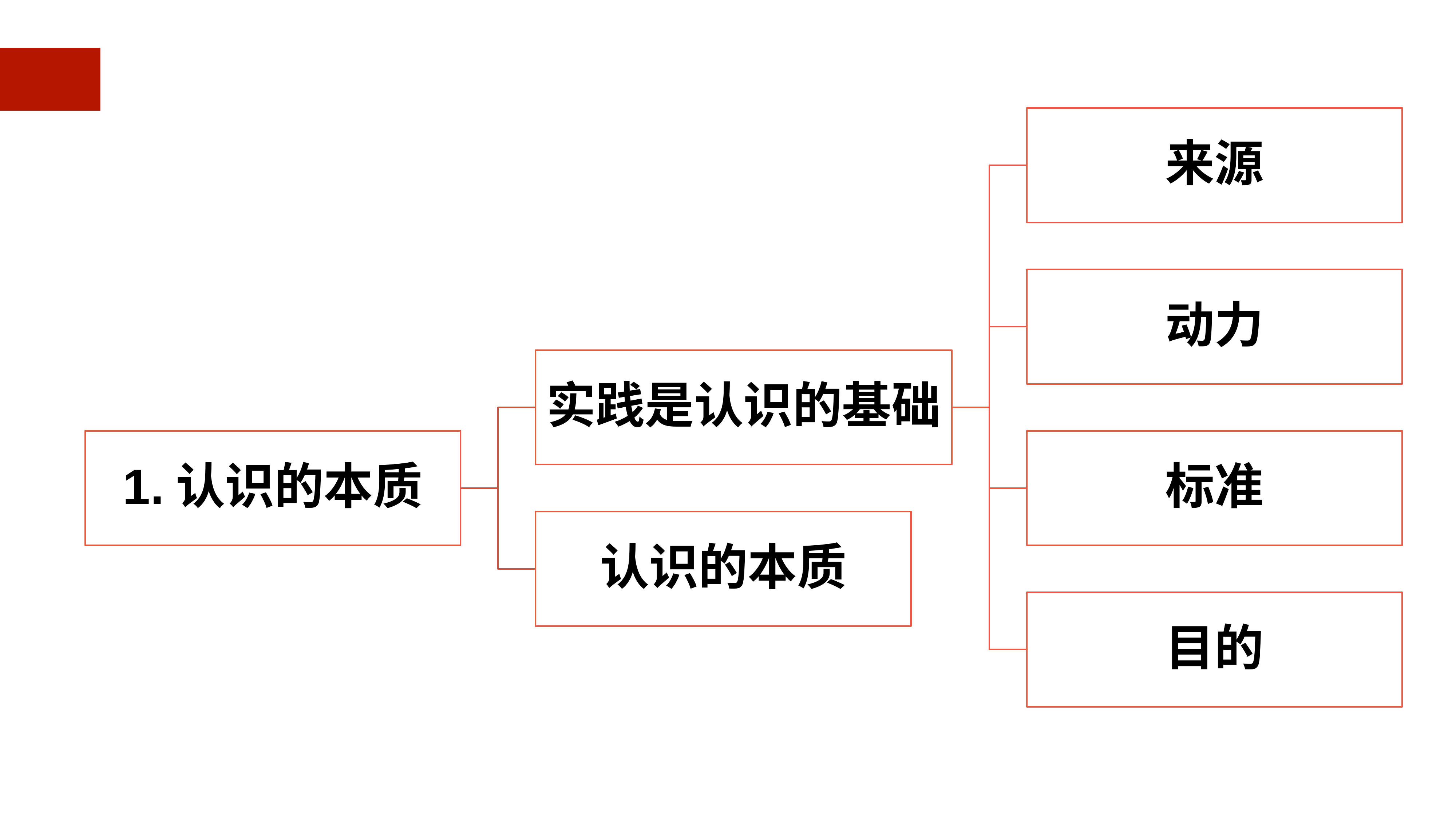

1.认识的本质
实践是认识的基础
来源
动力
标准
目的
认识的本质